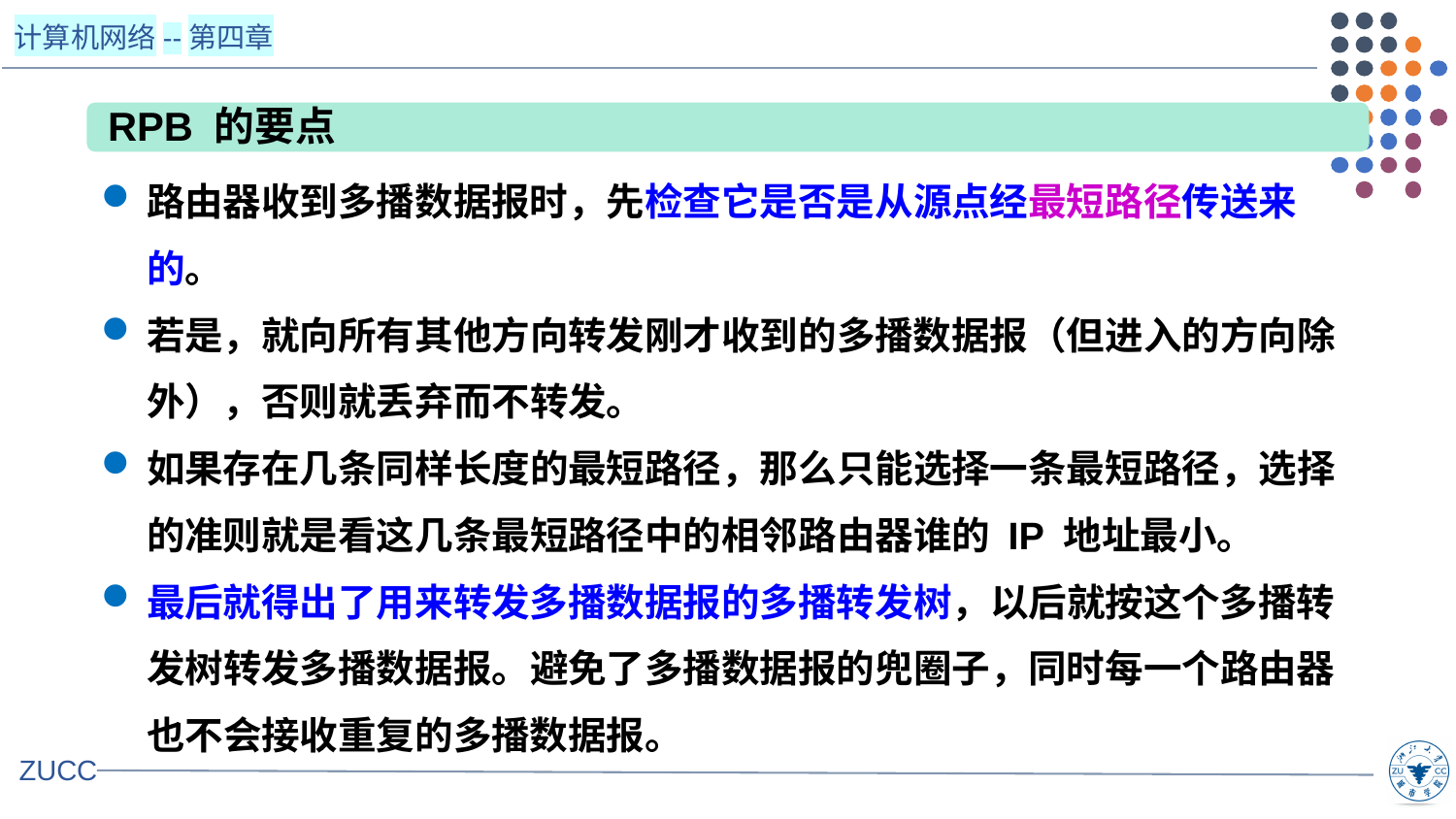

RPB 的要点

路由器收到多播数据报时，先检查它是否是从源点经最短路径传送来的。
若是，就向所有其他方向转发刚才收到的多播数据报（但进入的方向除外），否则就丢弃而不转发。
如果存在几条同样长度的最短路径，那么只能选择一条最短路径，选择的准则就是看这几条最短路径中的相邻路由器谁的 IP 地址最小。
最后就得出了用来转发多播数据报的多播转发树，以后就按这个多播转发树转发多播数据报。避免了多播数据报的兜圈子，同时每一个路由器也不会接收重复的多播数据报。